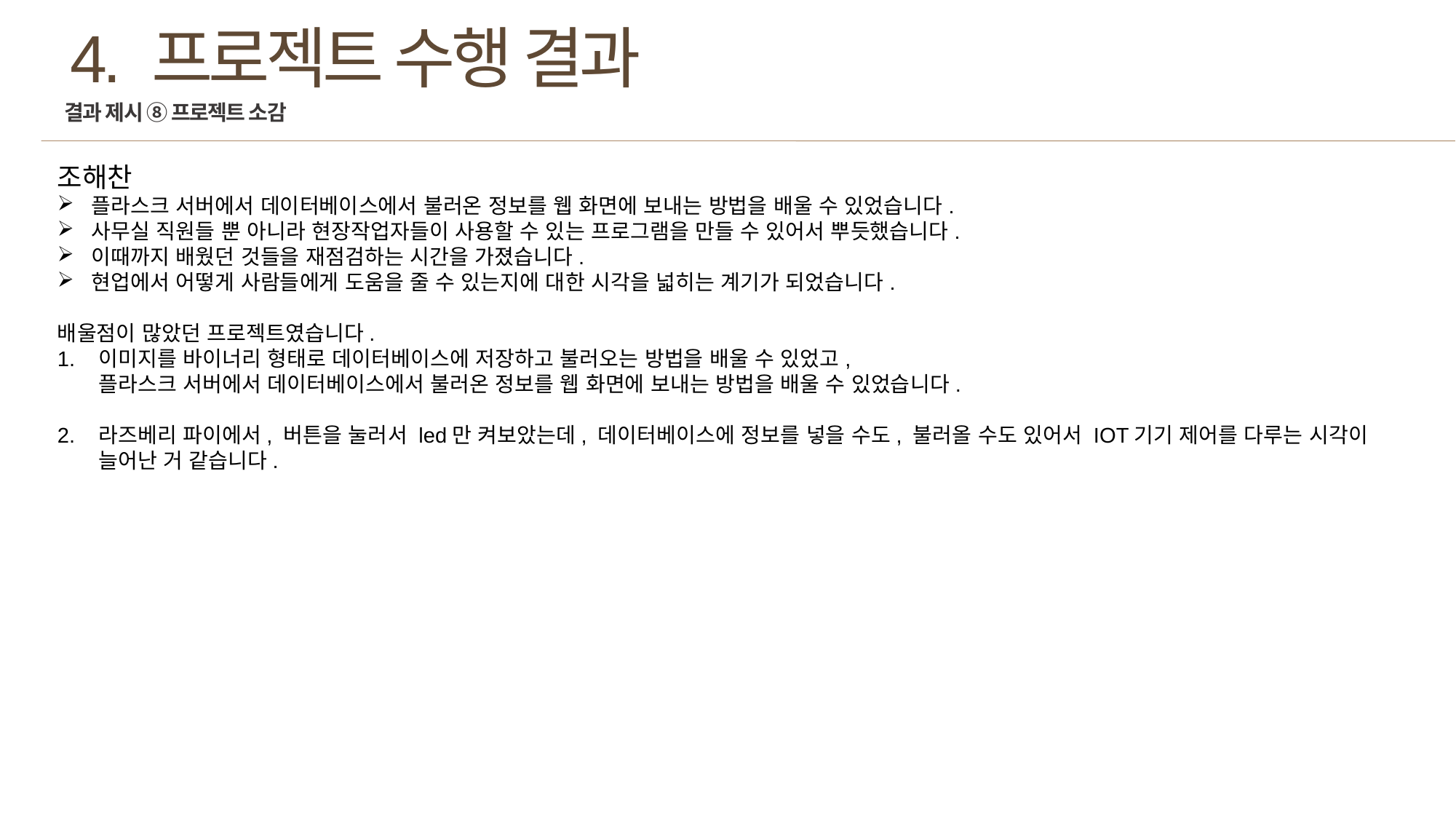

4. 프로젝트 수행 결과
결과 제시 ⑧ 프로젝트 소감
조해찬
플라스크 서버에서 데이터베이스에서 불러온 정보를 웹 화면에 보내는 방법을 배울 수 있었습니다.
사무실 직원들 뿐 아니라 현장작업자들이 사용할 수 있는 프로그램을 만들 수 있어서 뿌듯했습니다.
이때까지 배웠던 것들을 재점검하는 시간을 가졌습니다.
현업에서 어떻게 사람들에게 도움을 줄 수 있는지에 대한 시각을 넓히는 계기가 되었습니다.

배울점이 많았던 프로젝트였습니다.
이미지를 바이너리 형태로 데이터베이스에 저장하고 불러오는 방법을 배울 수 있었고,
플라스크 서버에서 데이터베이스에서 불러온 정보를 웹 화면에 보내는 방법을 배울 수 있었습니다.

라즈베리 파이에서, 버튼을 눌러서 led만 켜보았는데, 데이터베이스에 정보를 넣을 수도, 불러올 수도 있어서 IOT기기 제어를 다루는 시각이 늘어난 거 같습니다.